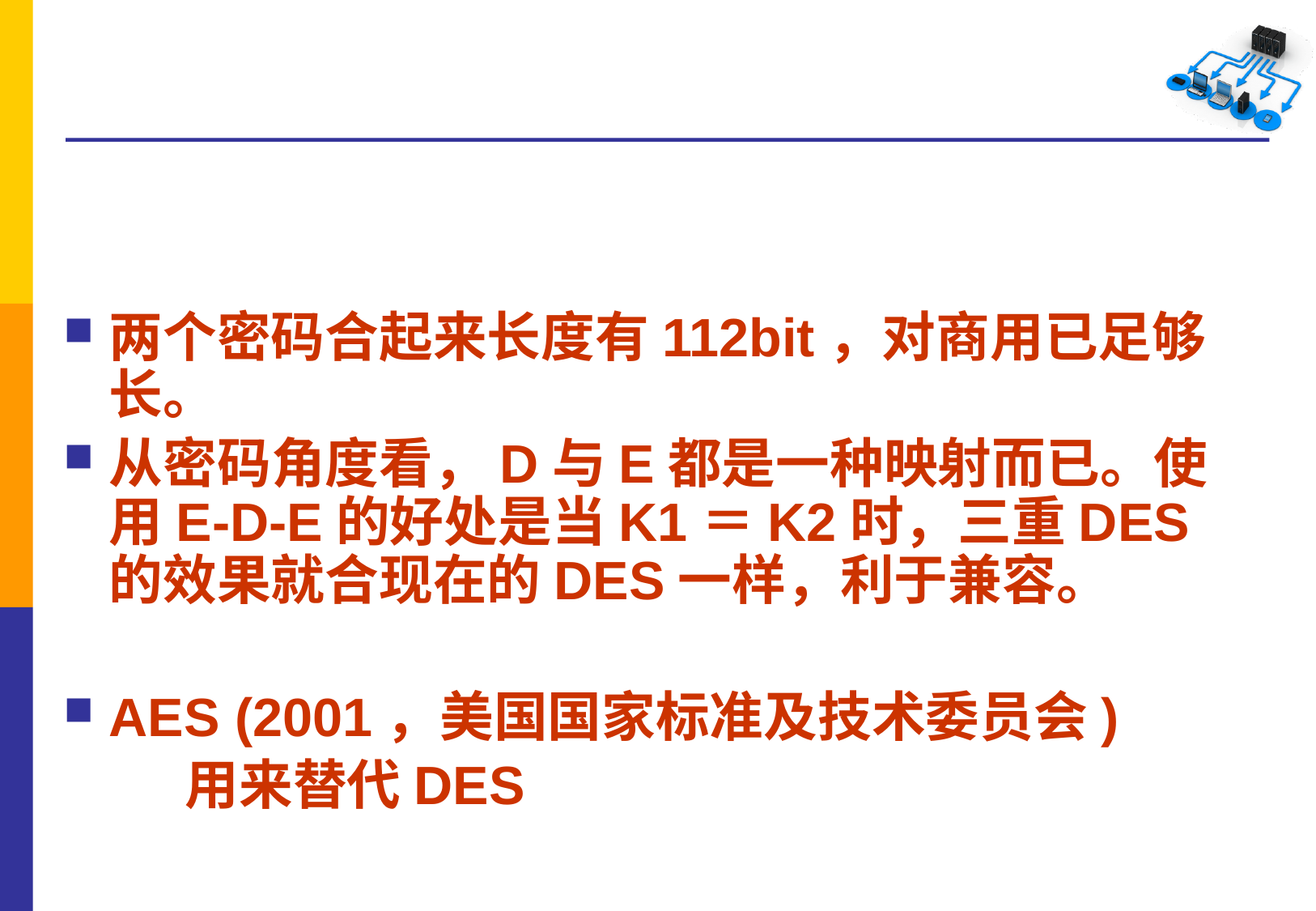

#
两个密码合起来长度有112bit，对商用已足够长。
从密码角度看，D与E都是一种映射而已。使用E-D-E的好处是当K1＝K2时，三重DES的效果就合现在的DES一样，利于兼容。

AES (2001，美国国家标准及技术委员会)
	用来替代DES